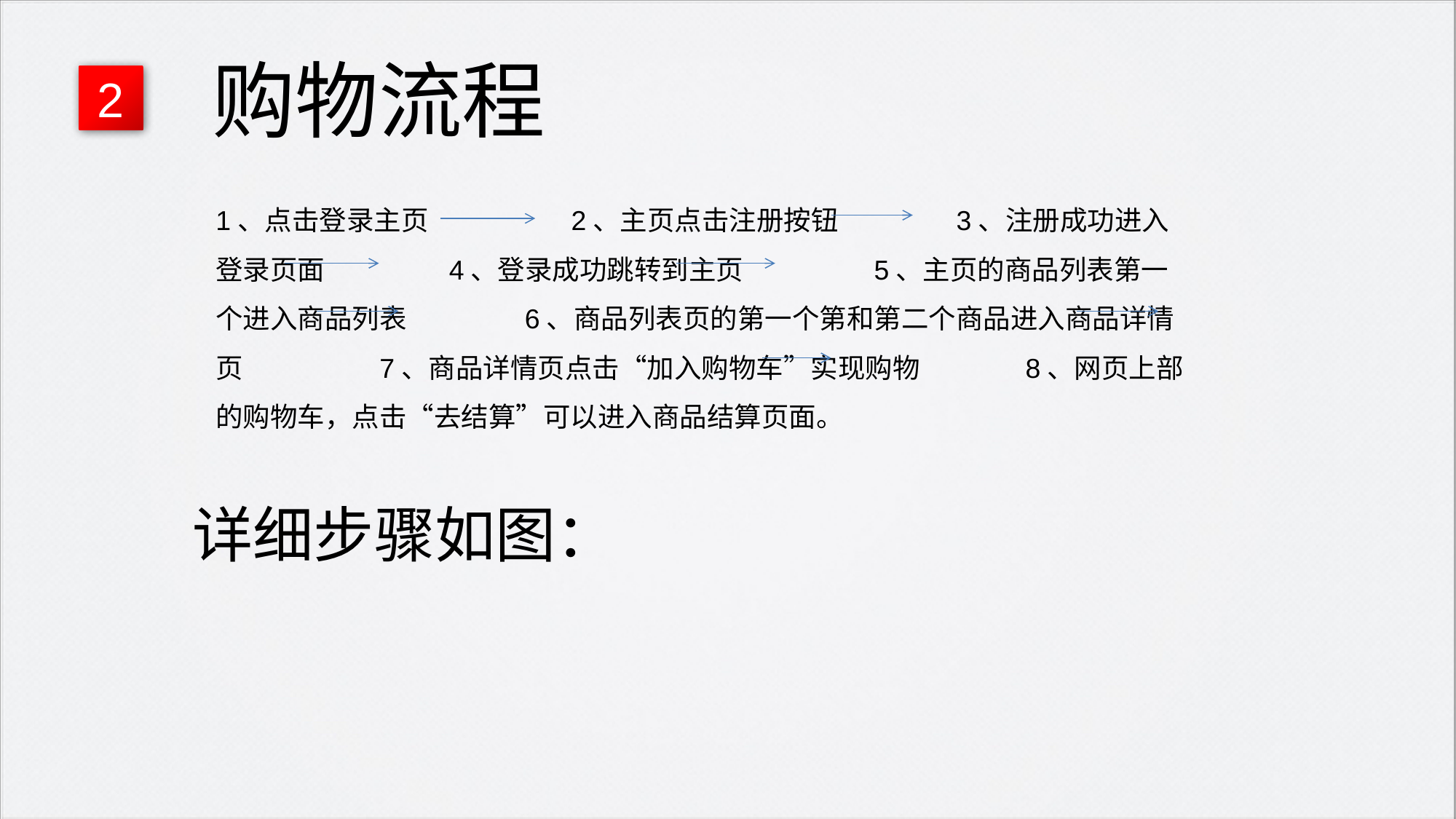

购物流程
2
1、点击登录主页                      2、主页点击注册按钮                  3、注册成功进入登录页面                   4、登录成功跳转到主页                    5、主页的商品列表第一个进入商品列表                  6、商品列表页的第一个第和第二个商品进入商品详情页                     7、商品详情页点击“加入购物车”实现购物                8、网页上部的购物车，点击“去结算”可以进入商品结算页面。
详细步骤如图：